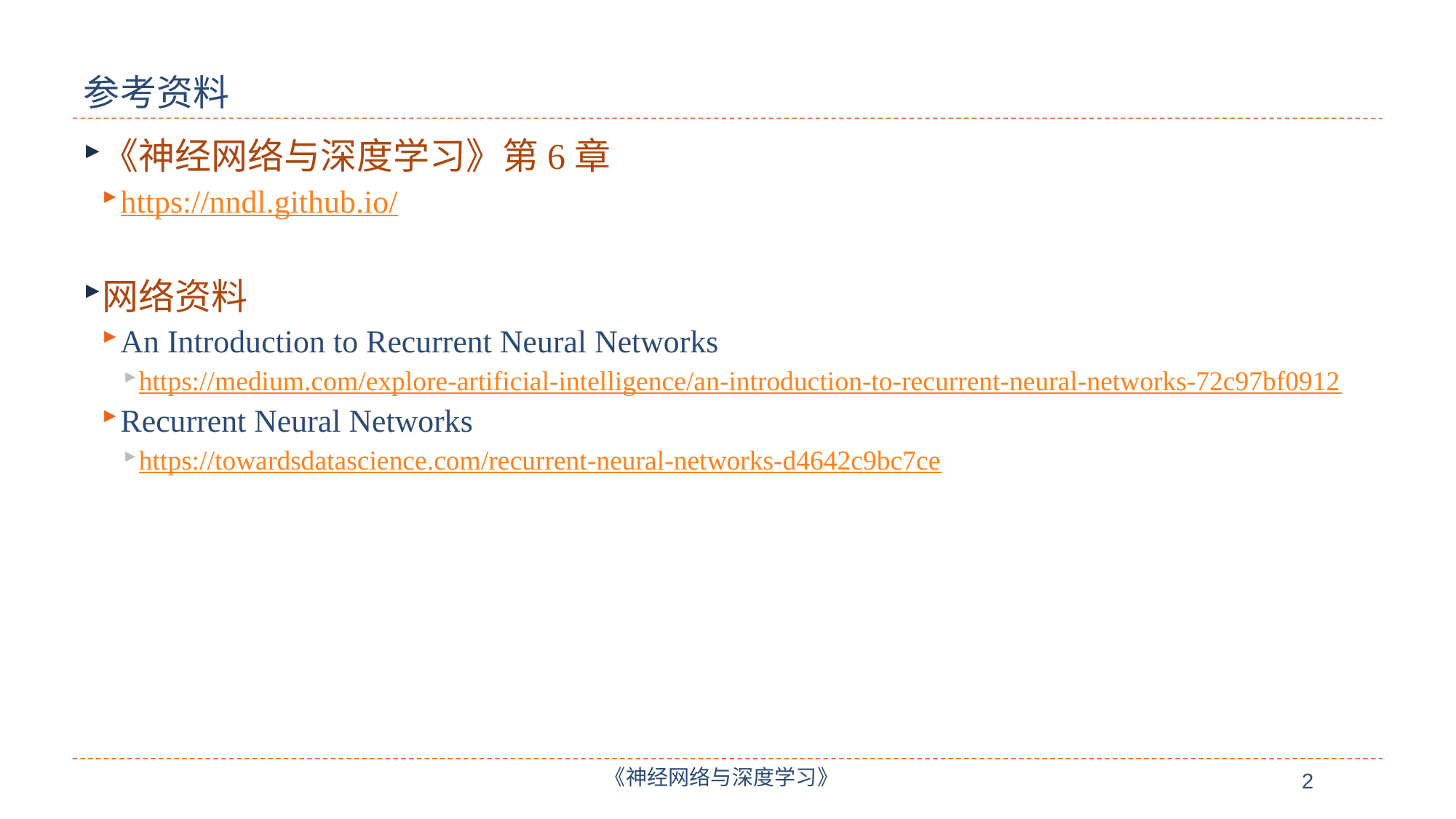

# 参考资料
《神经网络与深度学习》第6章
https://nndl.github.io/

网络资料
An Introduction to Recurrent Neural Networks
https://medium.com/explore-artificial-intelligence/an-introduction-to-recurrent-neural-networks-72c97bf0912
Recurrent Neural Networks
https://towardsdatascience.com/recurrent-neural-networks-d4642c9bc7ce